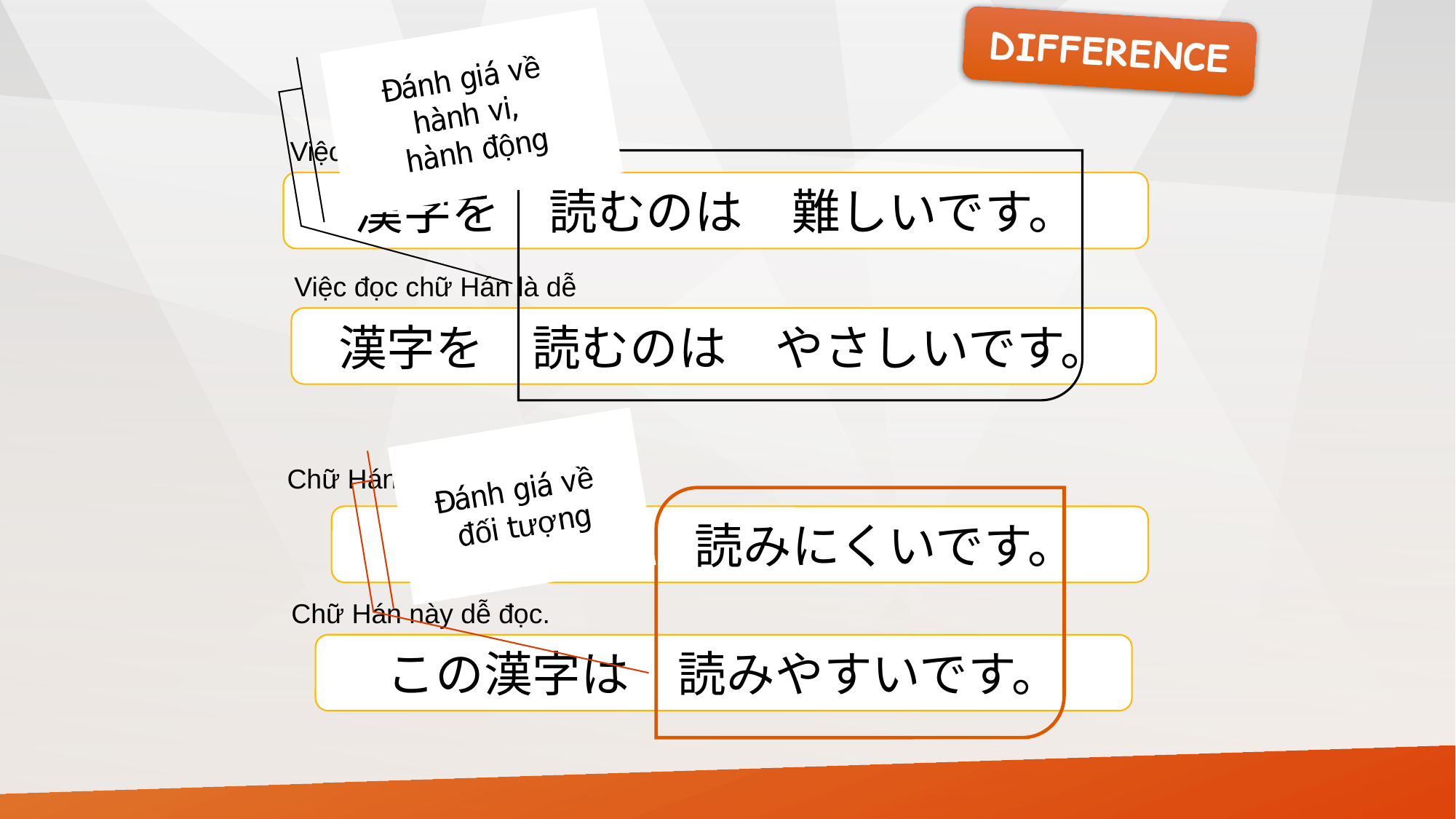

DIFFERENCE
Đánh giá về
hành vi,
hành động
Việc đọc chữ Hán là khó.

漢字を　読むのは　難しいです。
Việc đọc chữ Hán là dễ
漢字を　読むのは　やさしいです。
Đánh giá về
đối tượng
Chữ Hán này khó đọc.

この漢字は　読みにくいです。
Chữ Hán này dễ đọc.
この漢字は　読みやすいです。